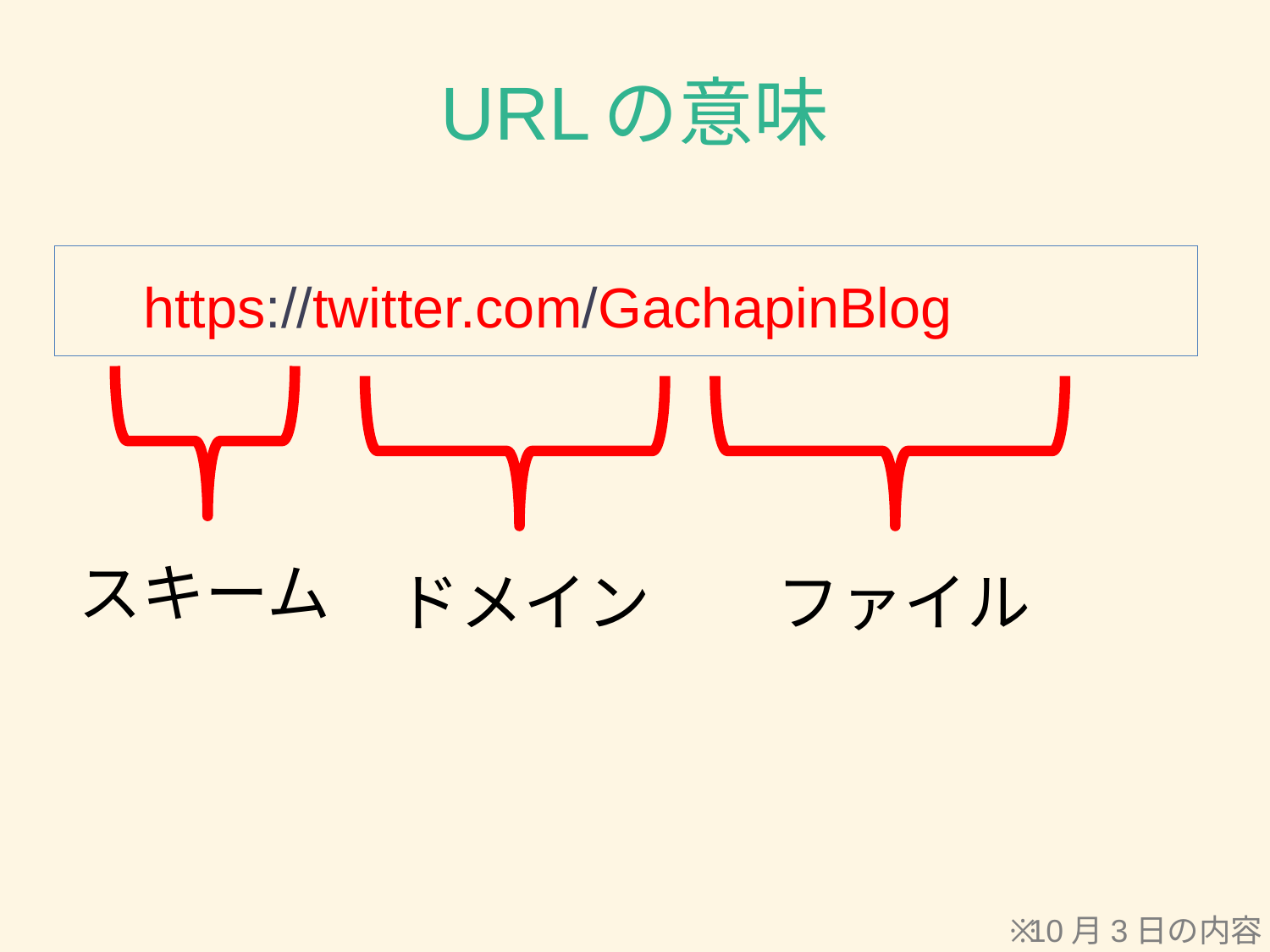

# URLの意味
https://twitter.com/GachapinBlog

スキーム
ドメイン
ファイル
※10月3日の内容